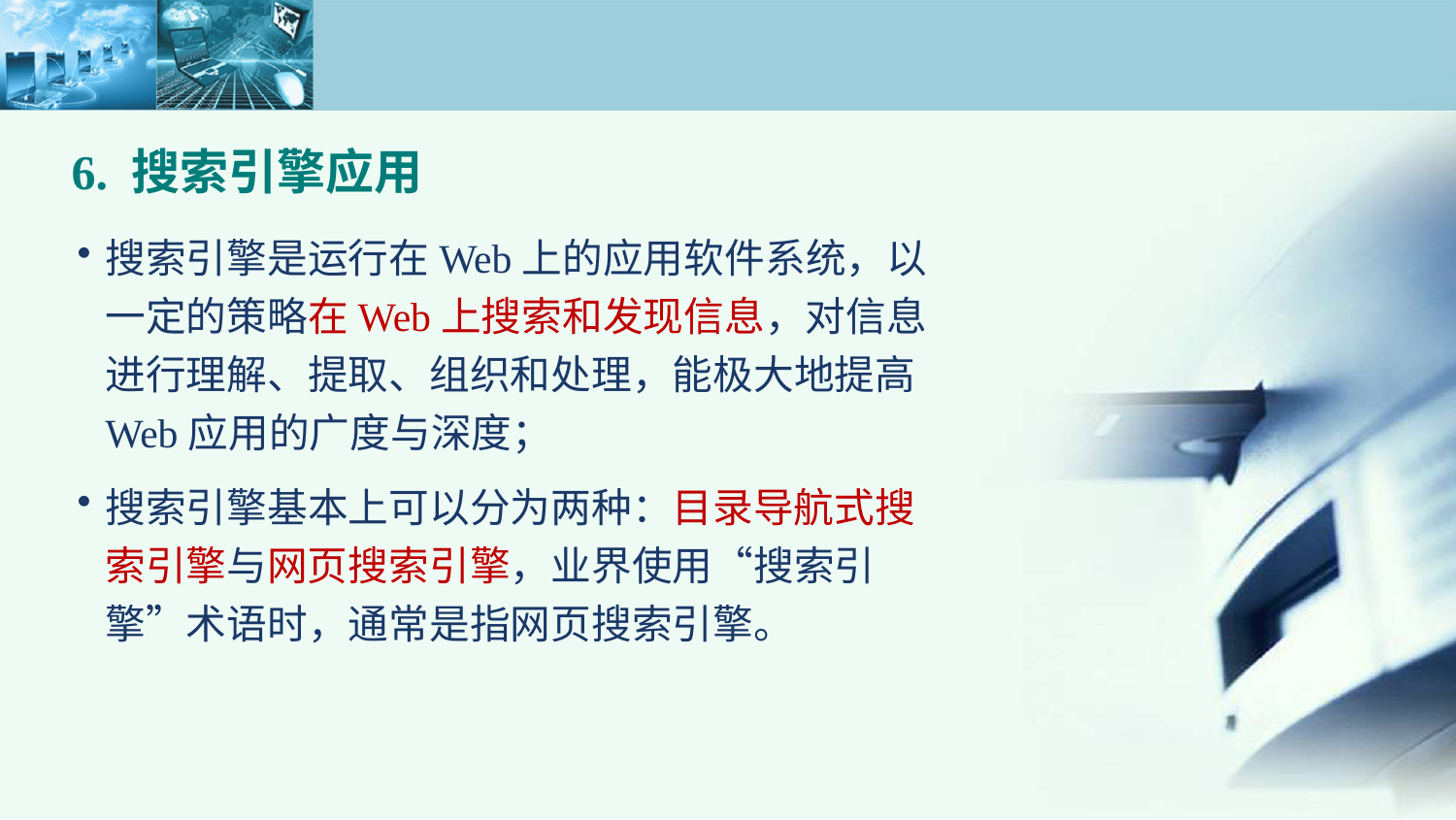

6. 搜索引擎应用
搜索引擎是运行在Web上的应用软件系统，以一定的策略在Web上搜索和发现信息，对信息进行理解、提取、组织和处理，能极大地提高Web应用的广度与深度；
搜索引擎基本上可以分为两种：目录导航式搜索引擎与网页搜索引擎，业界使用“搜索引擎”术语时，通常是指网页搜索引擎。